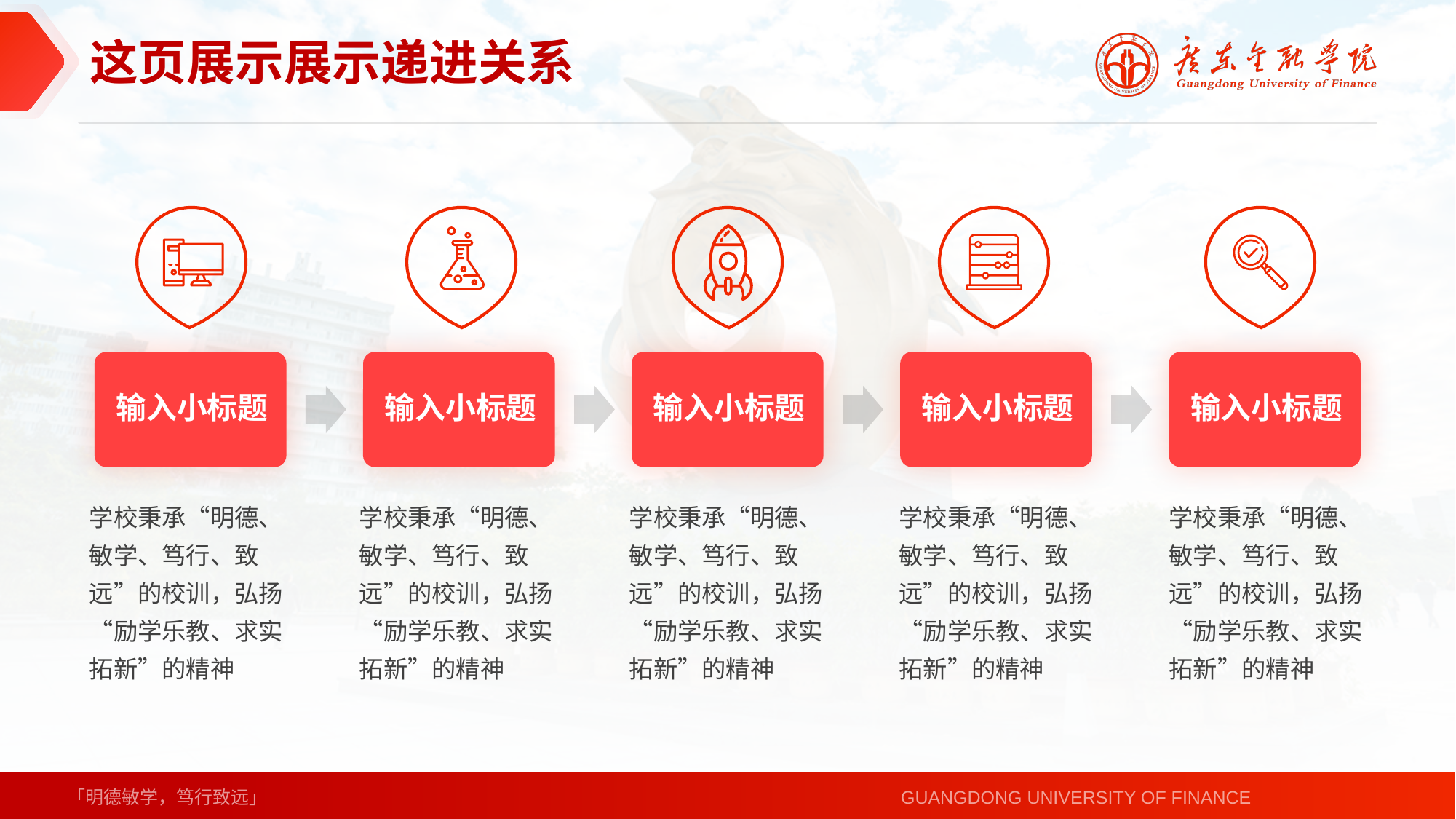

这页展示展示递进关系
输入小标题

输入小标题

输入小标题

输入小标题

输入小标题

学校秉承“明德、敏学、笃行、致远”的校训，弘扬“励学乐教、求实拓新”的精神
学校秉承“明德、敏学、笃行、致远”的校训，弘扬“励学乐教、求实拓新”的精神
学校秉承“明德、敏学、笃行、致远”的校训，弘扬“励学乐教、求实拓新”的精神
学校秉承“明德、敏学、笃行、致远”的校训，弘扬“励学乐教、求实拓新”的精神
学校秉承“明德、敏学、笃行、致远”的校训，弘扬“励学乐教、求实拓新”的精神